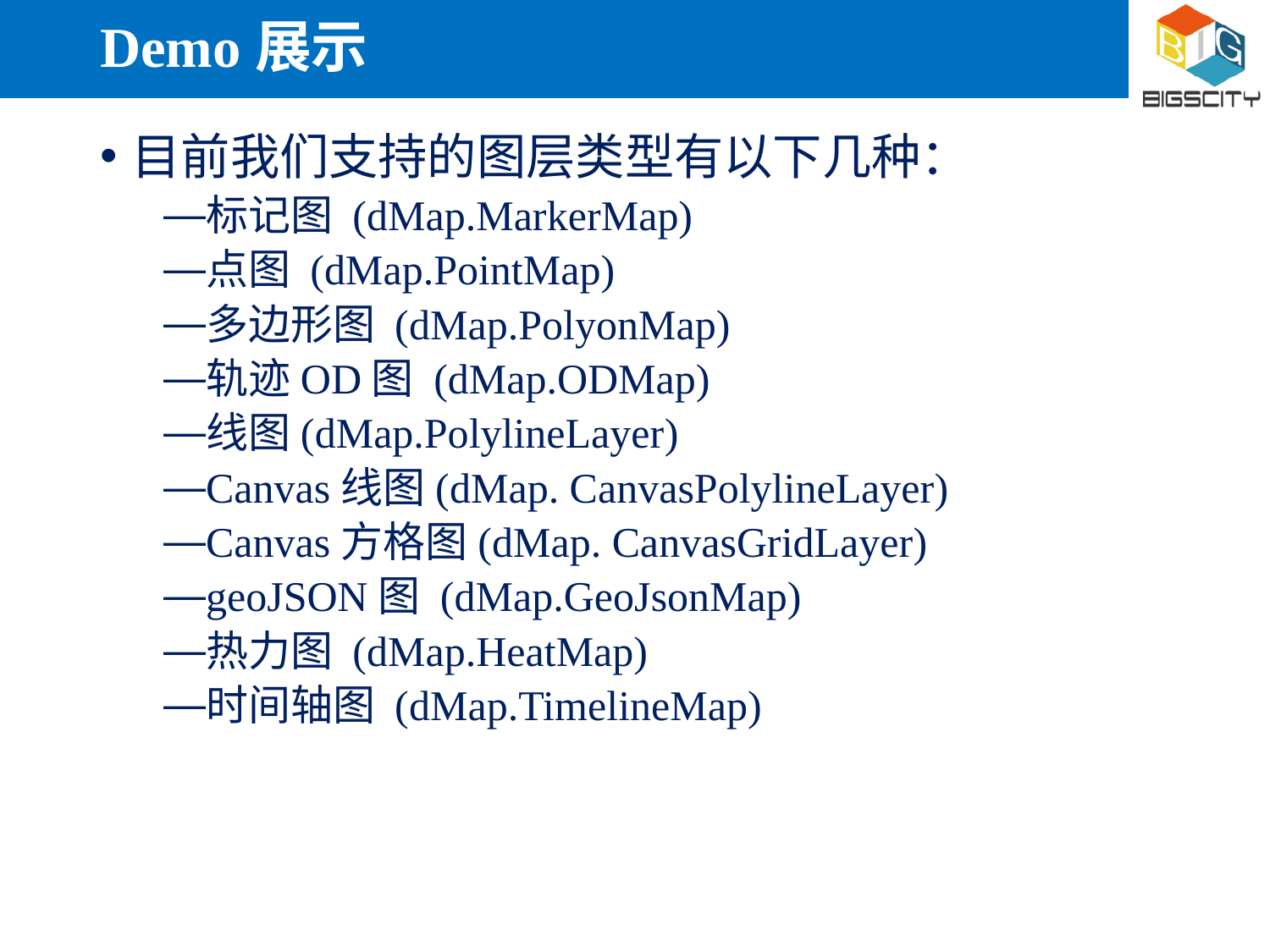

# Demo展示
目前我们支持的图层类型有以下几种：
标记图 (dMap.MarkerMap)
点图 (dMap.PointMap)
多边形图 (dMap.PolyonMap)
轨迹OD图 (dMap.ODMap)
线图(dMap.PolylineLayer)
Canvas线图(dMap. CanvasPolylineLayer)
Canvas方格图(dMap. CanvasGridLayer)
geoJSON图 (dMap.GeoJsonMap)
热力图 (dMap.HeatMap)
时间轴图 (dMap.TimelineMap)